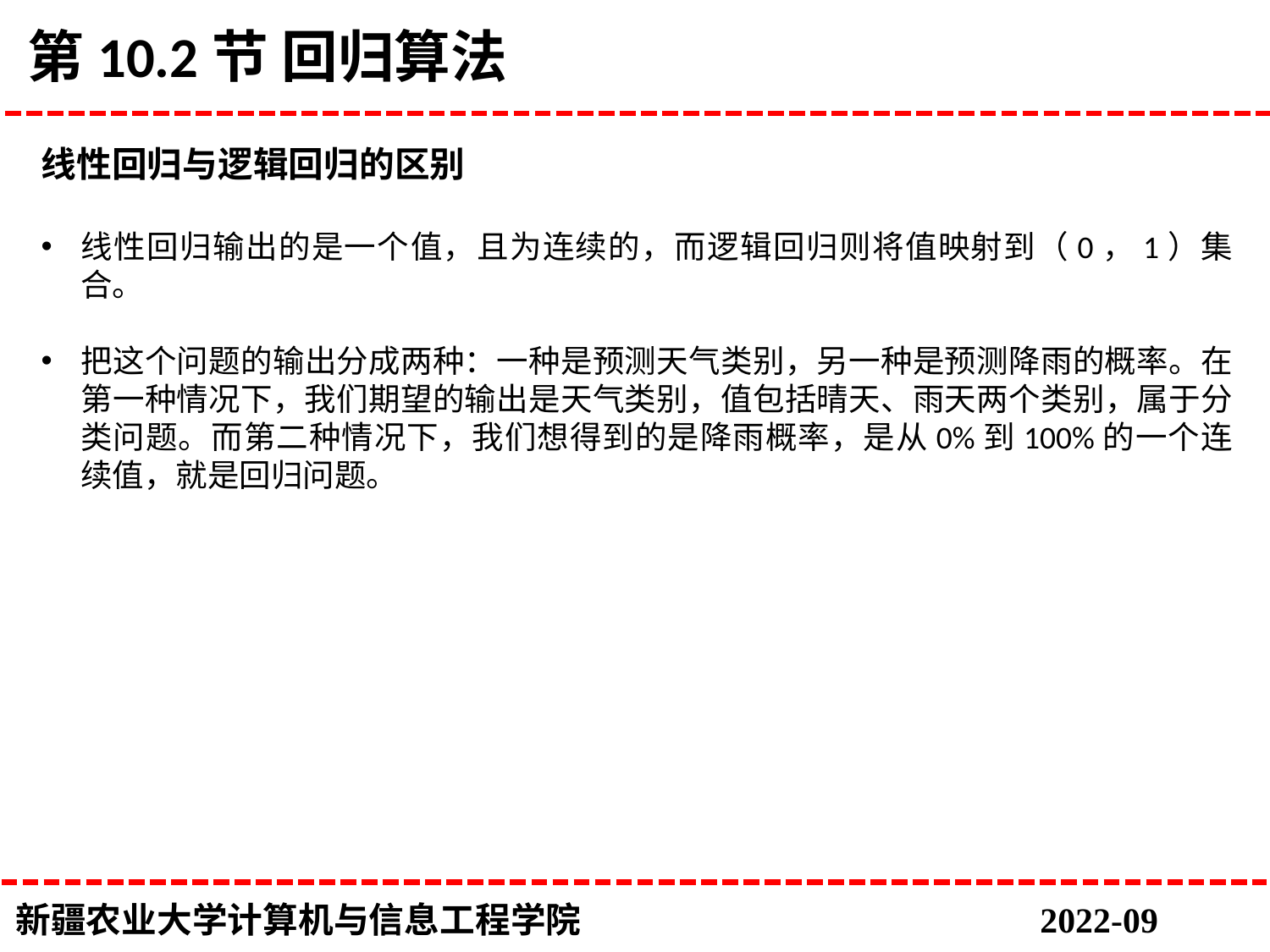

# 第10.2节 回归算法
线性回归与逻辑回归的区别

线性回归输出的是一个值，且为连续的，而逻辑回归则将值映射到（0，1）集合。

把这个问题的输出分成两种：一种是预测天气类别，另一种是预测降雨的概率。在第一种情况下，我们期望的输出是天气类别，值包括晴天、雨天两个类别，属于分类问题。而第二种情况下，我们想得到的是降雨概率，是从0%到100%的一个连续值，就是回归问题。